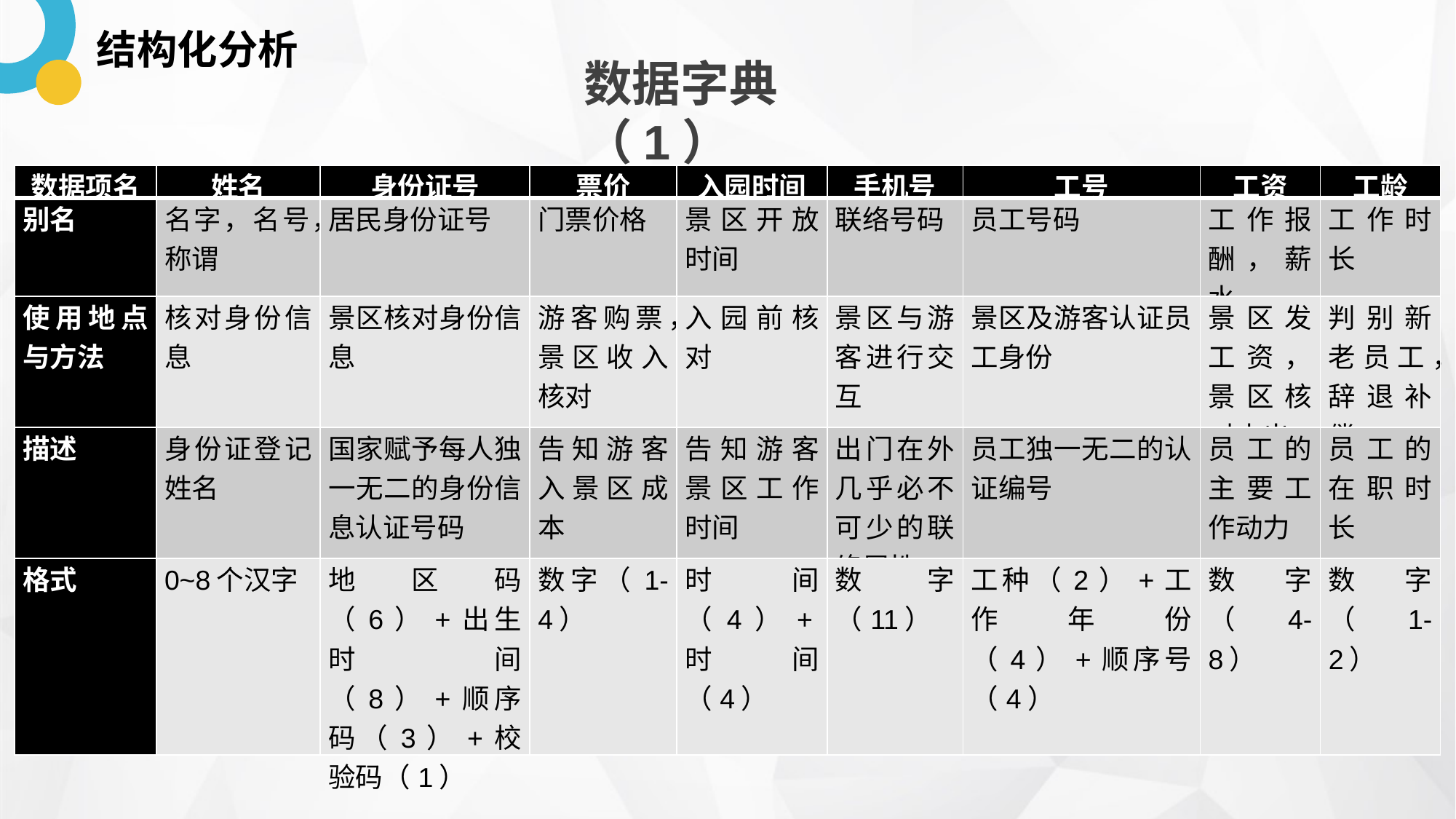

结构化分析
数据字典（1）

| 数据项名 | 姓名 | 身份证号 | 票价 | 入园时间 | 手机号 | 工号 | 工资 | 工龄 |
| --- | --- | --- | --- | --- | --- | --- | --- | --- |
| 别名 | 名字，名号，称谓 | 居民身份证号 | 门票价格 | 景区开放时间 | 联络号码 | 员工号码 | 工作报酬，薪水 | 工作时长 |
| 使用地点与方法 | 核对身份信息 | 景区核对身份信息 | 游客购票，景区收入核对 | 入园前核对 | 景区与游客进行交互 | 景区及游客认证员工身份 | 景区发工资，景区核对支出 | 判别新老员工，辞退补偿 |
| 描述 | 身份证登记姓名 | 国家赋予每人独一无二的身份信息认证号码 | 告知游客入景区成本 | 告知游客景区工作时间 | 出门在外几乎必不可少的联络属性 | 员工独一无二的认证编号 | 员工的主要工作动力 | 员工的在职时长 |
| 格式 | 0~8个汉字 | 地区码（6）+出生时间（8）+顺序码（3）+校验码（1） | 数字（1-4） | 时间（4）+时间（4） | 数字（11） | 工种（2）+工作年份（4）+顺序号（4） | 数字（4-8） | 数字（1-2） |